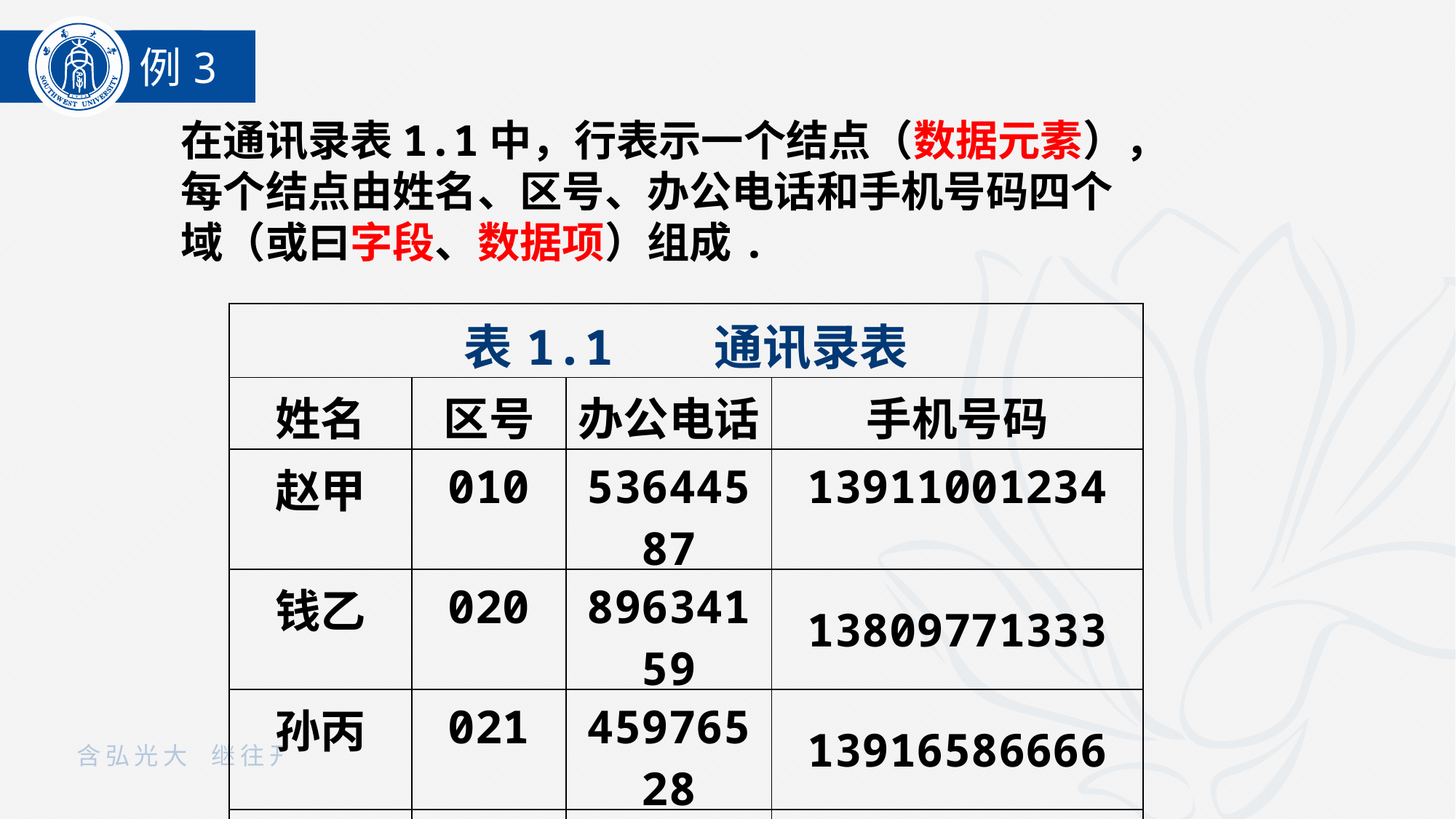

例3
在通讯录表1.1中，行表示一个结点（数据元素），每个结点由姓名、区号、办公电话和手机号码四个域（或曰字段、数据项）组成.
| 表1.1 通讯录表 |  |  |  |
| --- | --- | --- | --- |
| 姓名 | 区号 | 办公电话 | 手机号码 |
| 赵甲 | 010 | 53644587 | 13911001234 |
| 钱乙 | 020 | 89634159 | 13809771333 |
| 孙丙 | 021 | 45976528 | 13916586666 |
| 李丁 | 024 | 63427541 | 13804076111 |